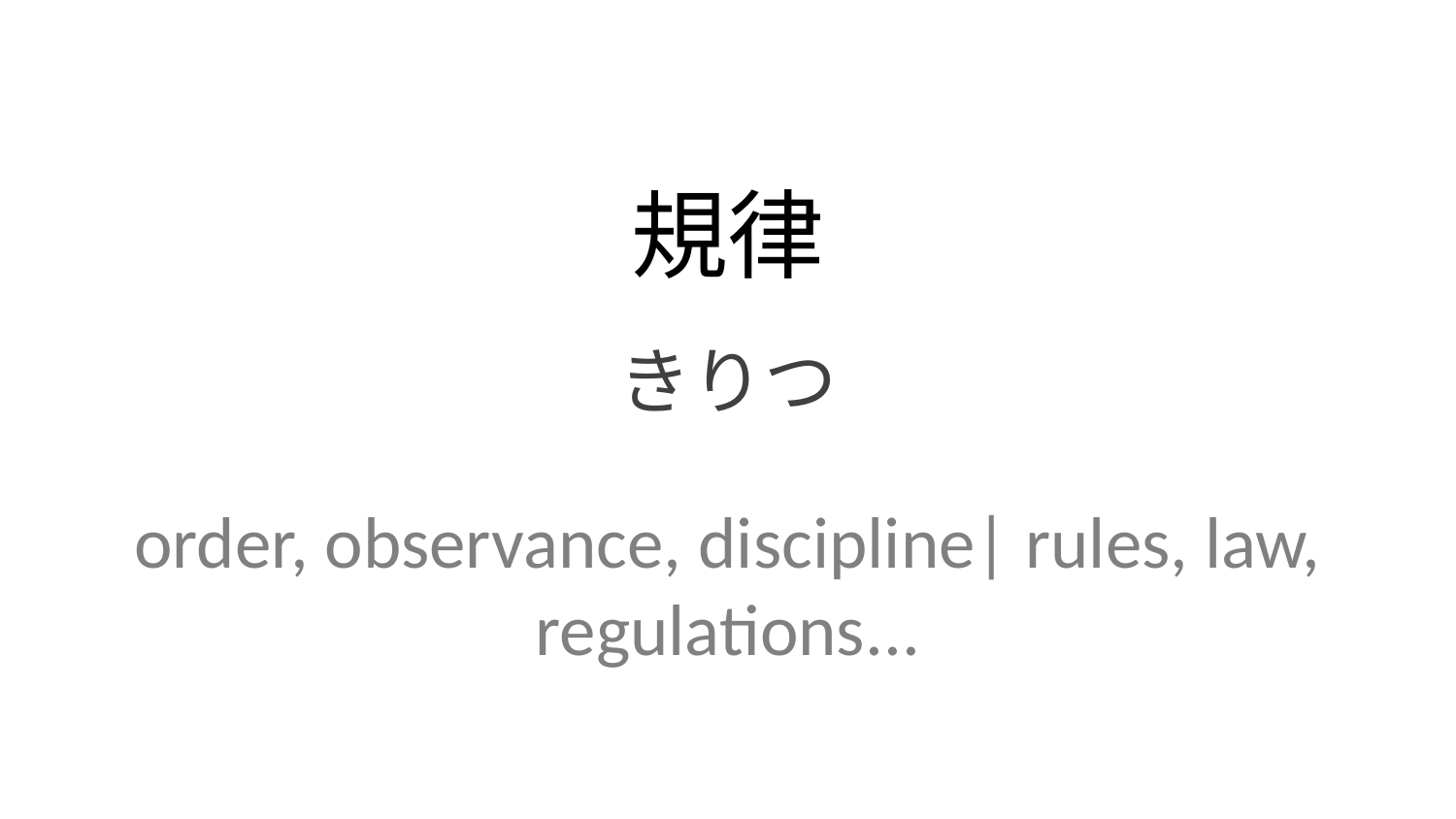

規律

きりつ
order, observance, discipline| rules, law, regulations...